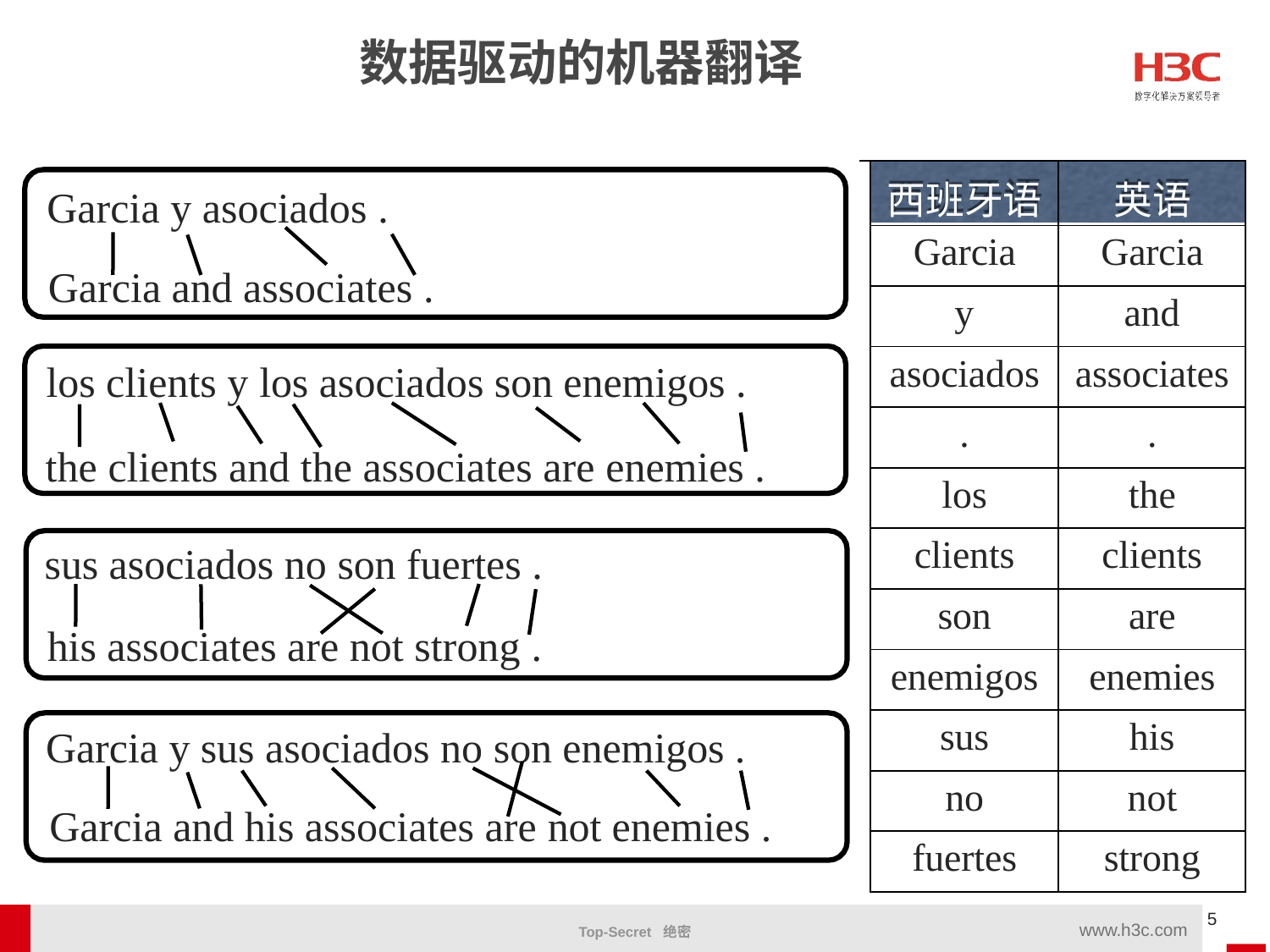

数据驱动的机器翻译
|  |  |  |
| --- | --- | --- |
|  | 西班牙语 | 英语 |
|  | Garcia | Garcia |
|  | y | and |
|  | asociados | associates |
|  | . | . |
|  | los | the |
|  | clients | clients |
|  | son | are |
|  | enemigos | enemies |
|  | sus | his |
|  | no | not |
|  | fuertes | strong |

Garcia y asociados .

Garcia and associates .

los clients y los asociados son enemigos .

the clients and the associates are enemies .

sus asociados no son fuertes .

his associates are not strong .

Garcia y sus asociados no son enemigos .

Garcia and his associates are not enemies .